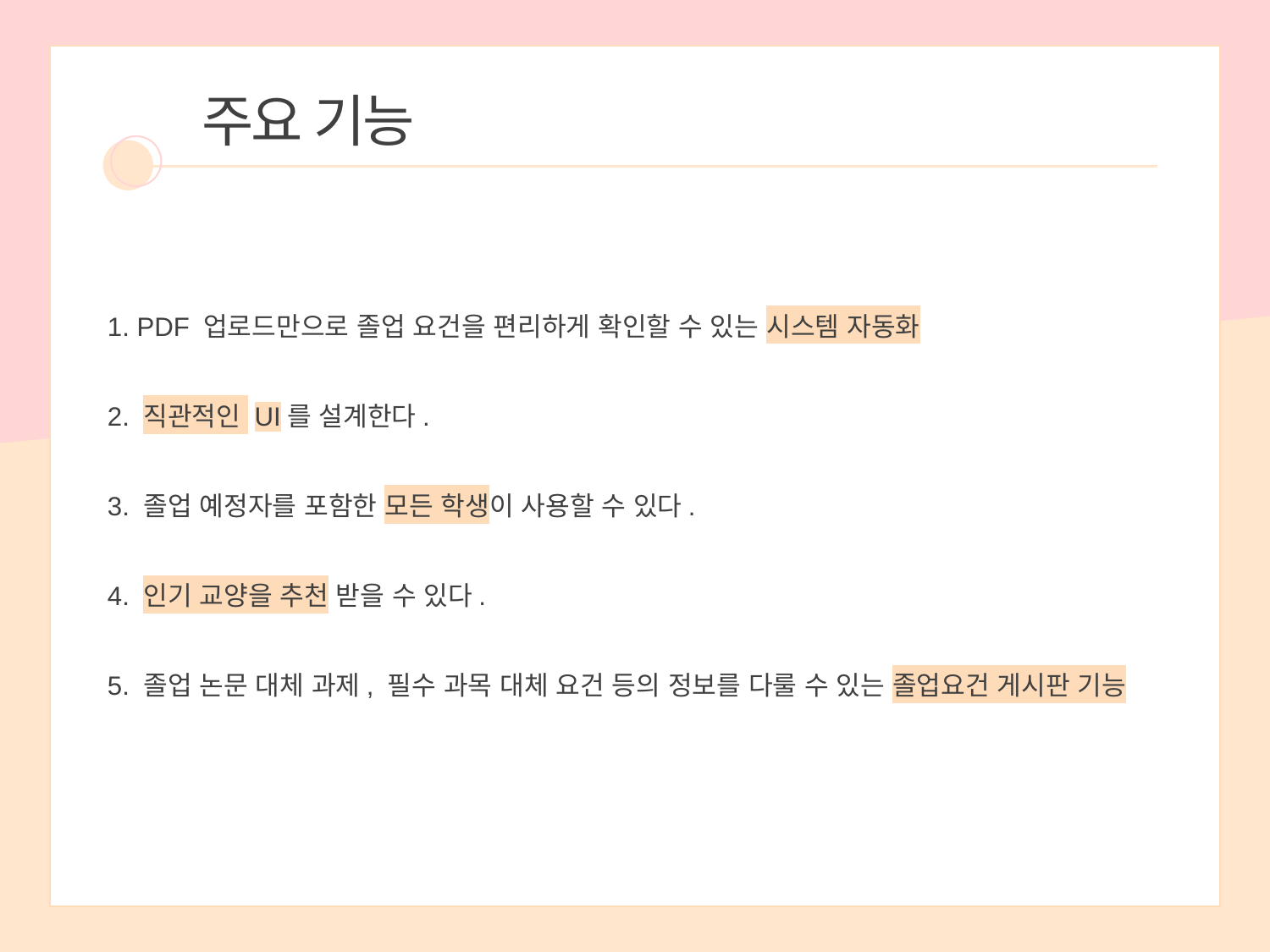

주요 기능
1. PDF 업로드만으로 졸업 요건을 편리하게 확인할 수 있는 시스템 자동화
2. 직관적인 UI를 설계한다.
3. 졸업 예정자를 포함한 모든 학생이 사용할 수 있다.
4. 인기 교양을 추천 받을 수 있다.
5. 졸업 논문 대체 과제, 필수 과목 대체 요건 등의 정보를 다룰 수 있는 졸업요건 게시판 기능